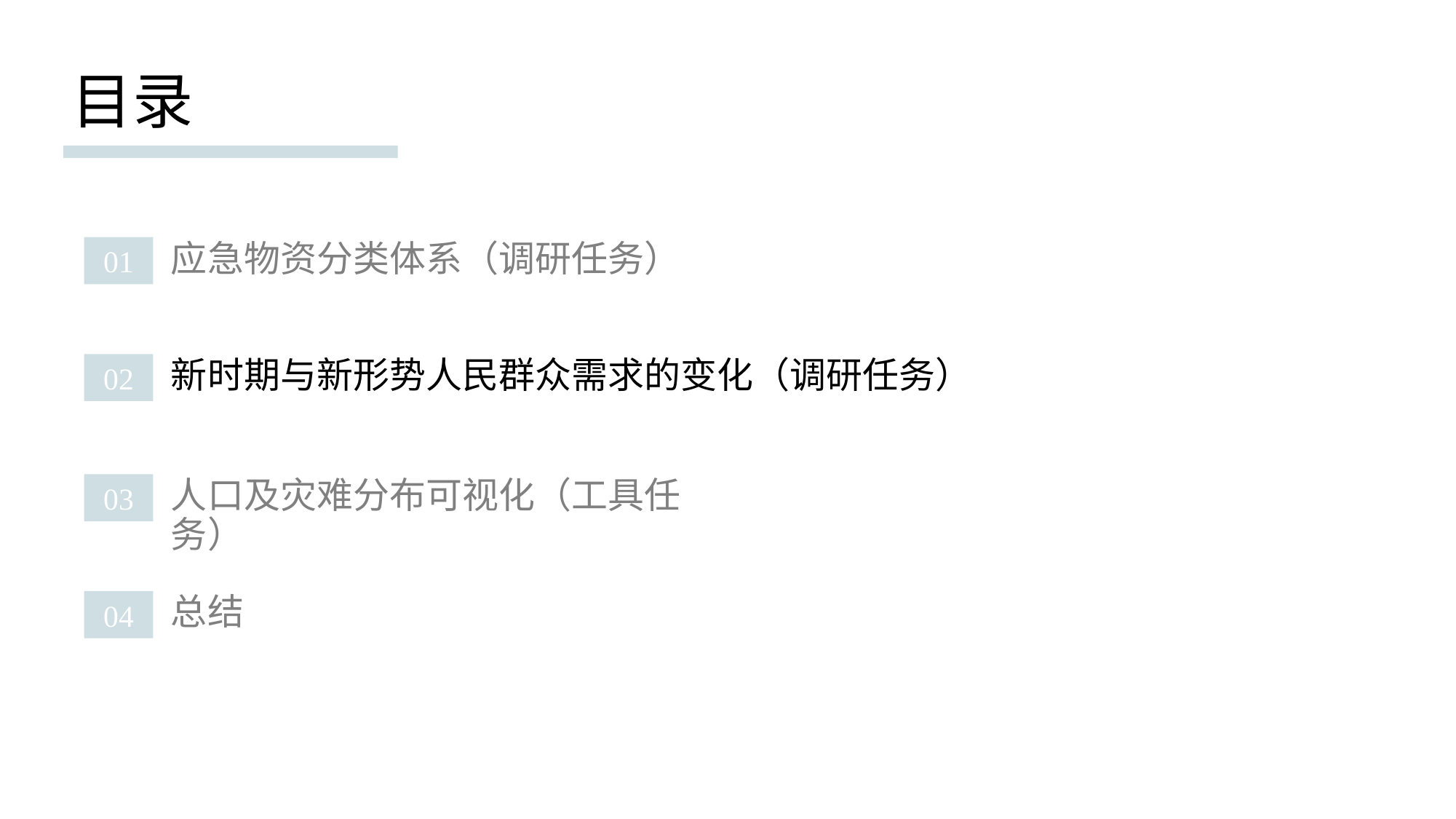

目录

应急物资分类体系（调研任务）
01
新时期与新形势人民群众需求的变化（调研任务）
02
人口及灾难分布可视化（工具任务）
03
总结
04